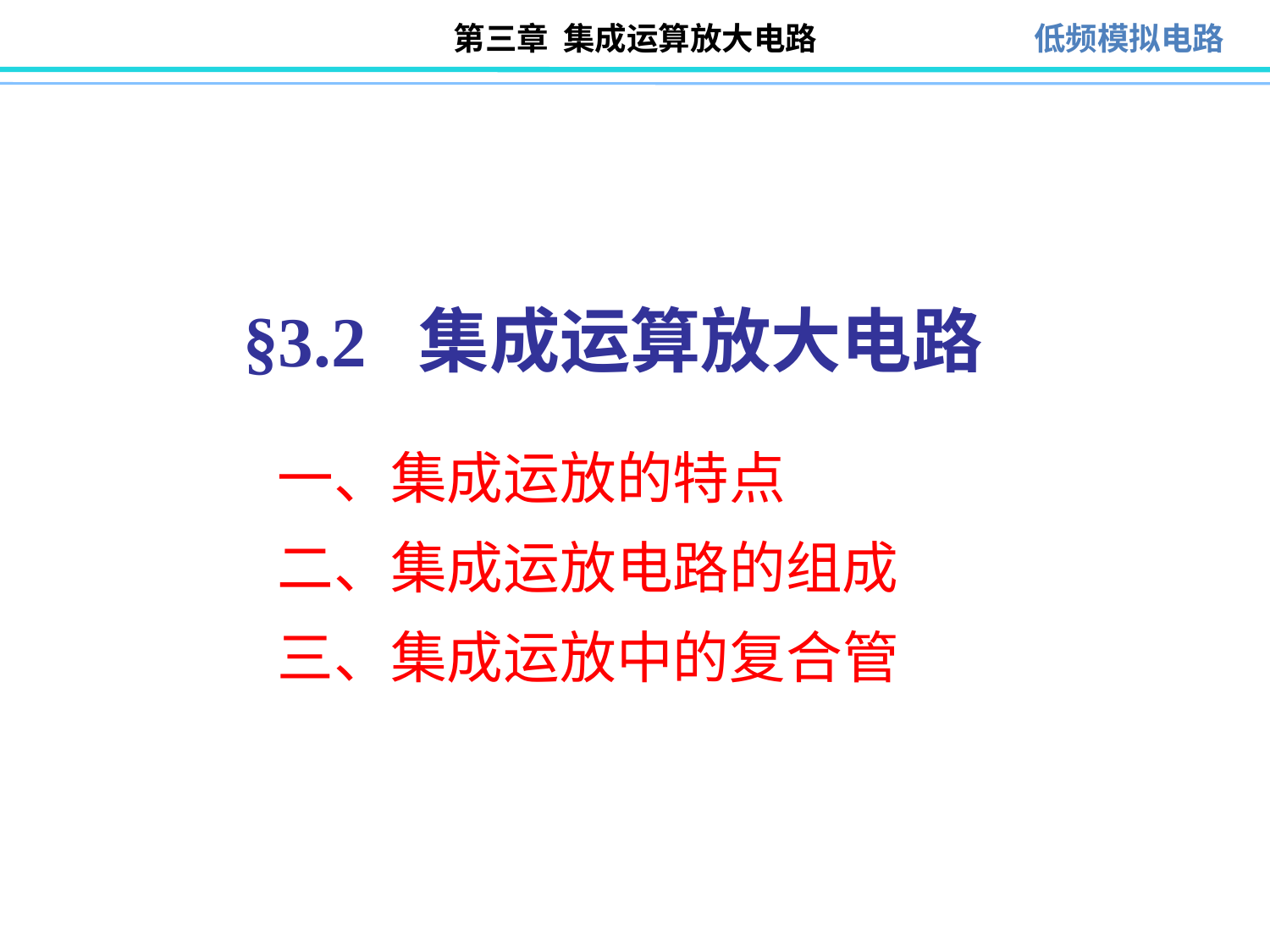

# §3.2  集成运算放大电路
一、集成运放的特点
二、集成运放电路的组成
三、集成运放中的复合管
21